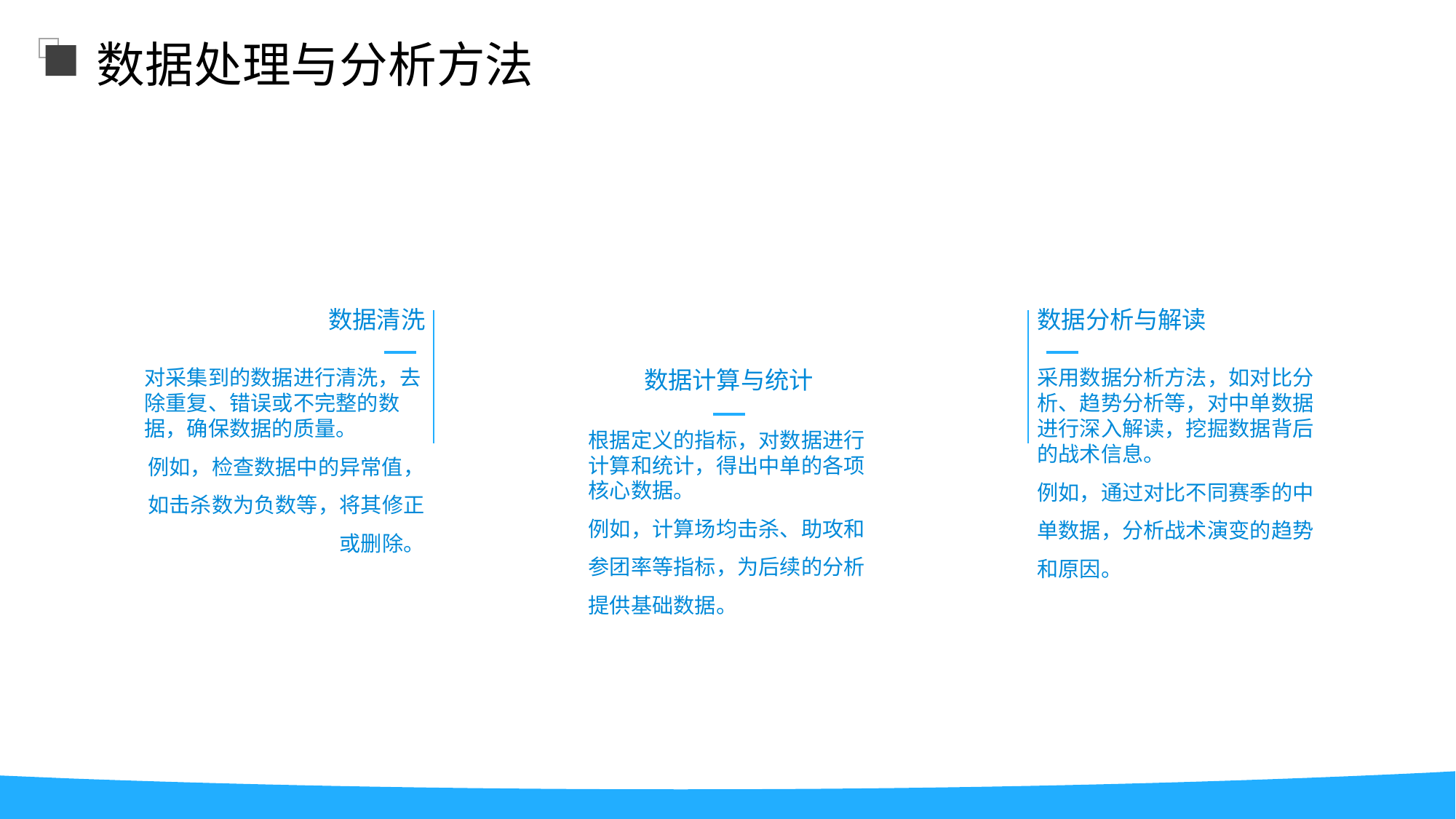

数据处理与分析方法

数据清洗
数据分析与解读
数据计算与统计
对采集到的数据进行清洗，去除重复、错误或不完整的数据，确保数据的质量。
例如，检查数据中的异常值，如击杀数为负数等，将其修正或删除。
采用数据分析方法，如对比分析、趋势分析等，对中单数据进行深入解读，挖掘数据背后的战术信息。
例如，通过对比不同赛季的中单数据，分析战术演变的趋势和原因。
根据定义的指标，对数据进行计算和统计，得出中单的各项核心数据。
例如，计算场均击杀、助攻和参团率等指标，为后续的分析提供基础数据。